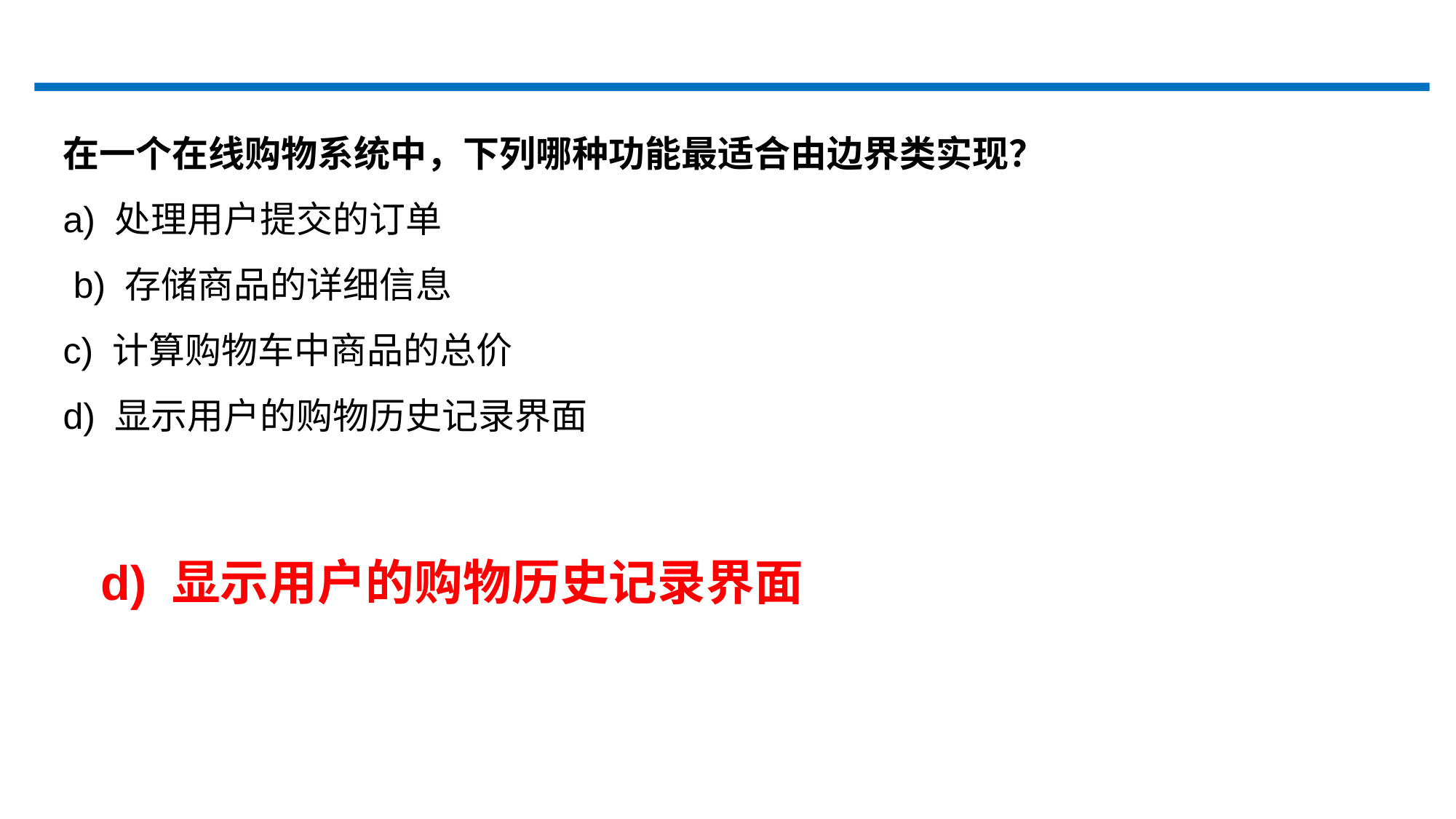

在一个在线购物系统中，下列哪种功能最适合由边界类实现？
a) 处理用户提交的订单
 b) 存储商品的详细信息
c) 计算购物车中商品的总价
d) 显示用户的购物历史记录界面
d) 显示用户的购物历史记录界面